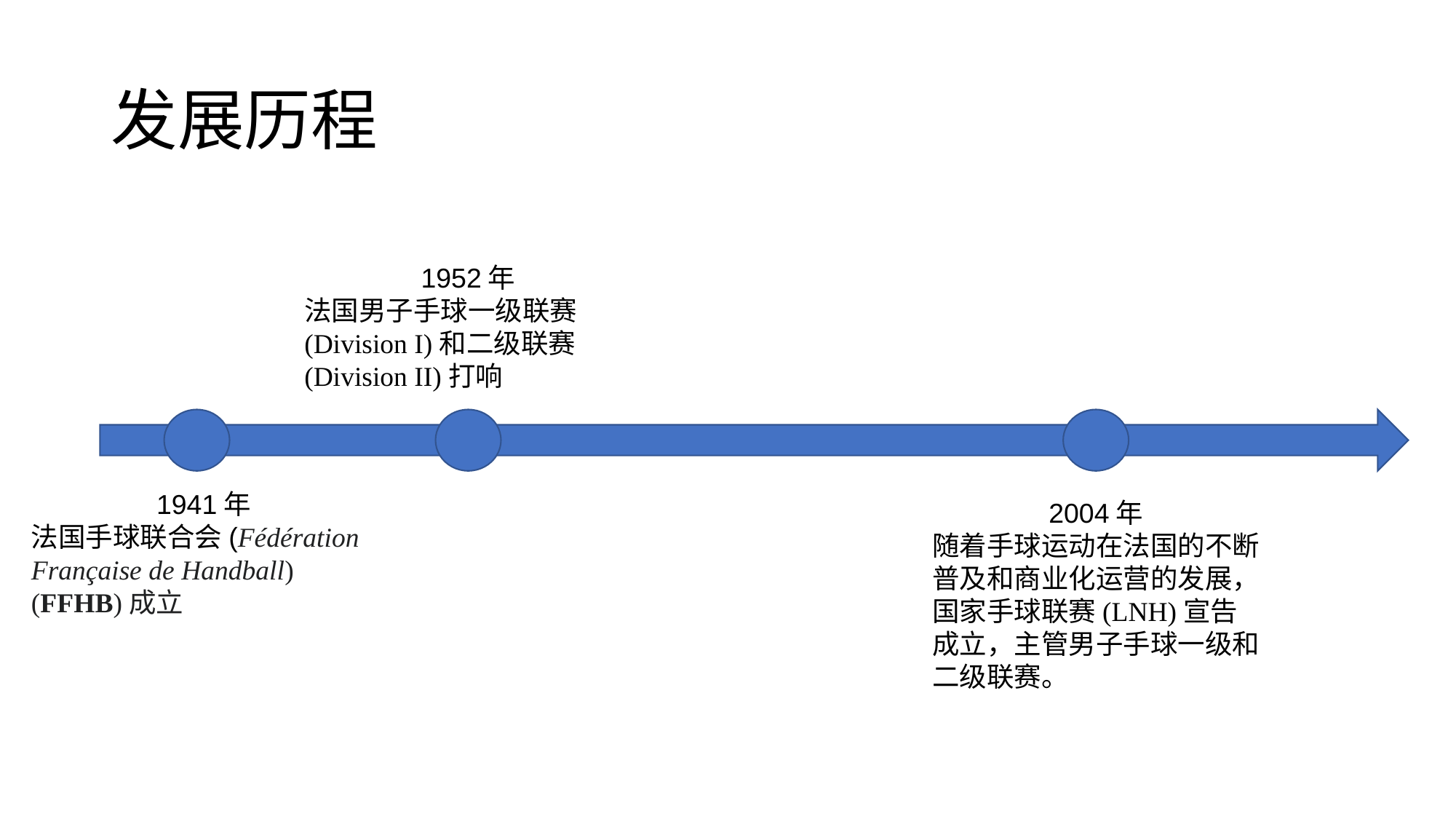

# 发展历程
1952年
法国男子手球一级联赛(Division I)和二级联赛(Division II)打响

1941年
法国手球联合会(Fédération Française de Handball) (FFHB)成立
2004年
随着手球运动在法国的不断普及和商业化运营的发展，国家手球联赛(LNH)宣告成立，主管男子手球一级和二级联赛。